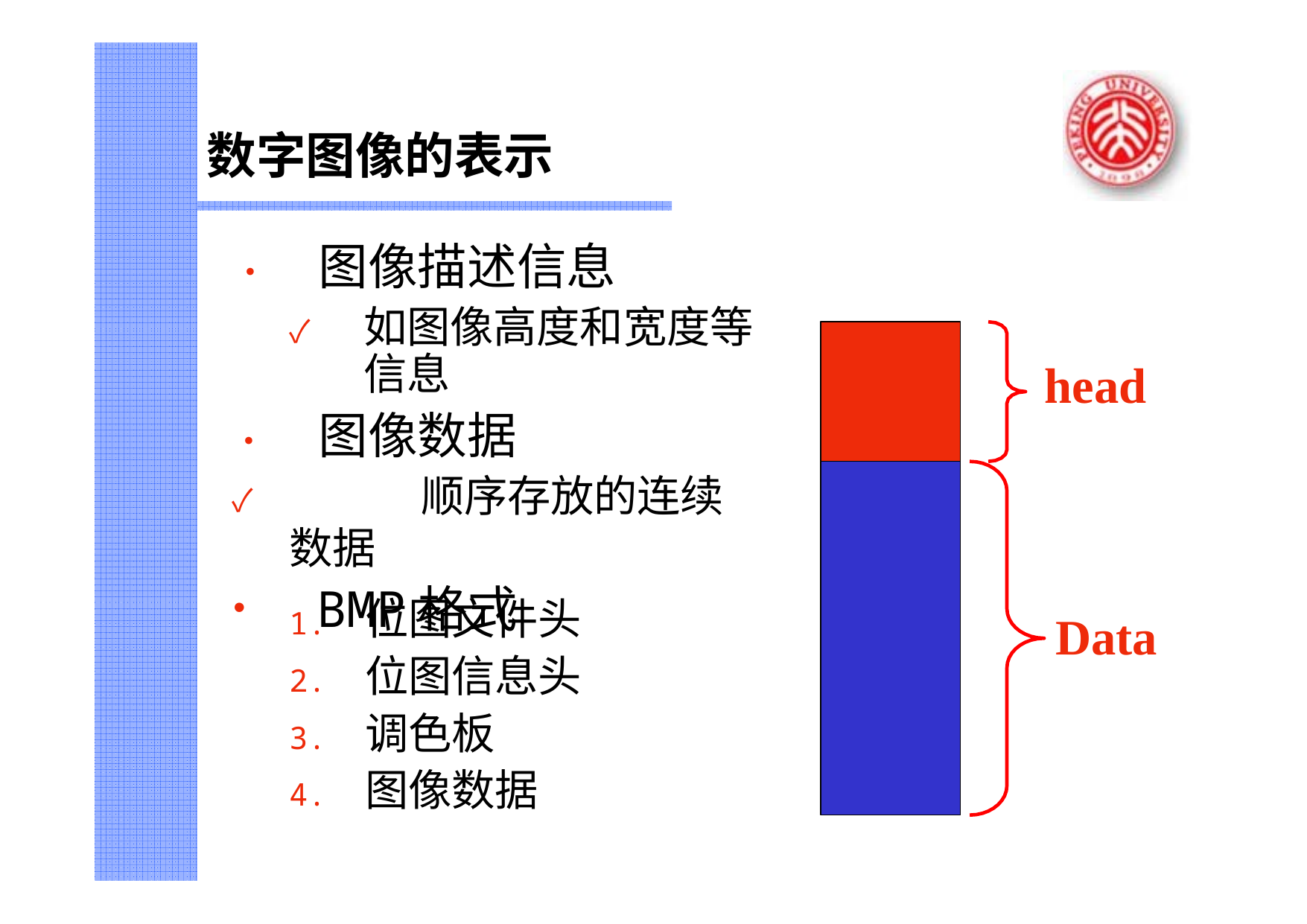

# 数字图像的表示
•	图像描述信息
✓	如图像高度和宽度等 信息
•	图像数据
✓	顺序存放的连续数据
BMP格式

head

1.	位图文件头
2.	位图信息头
3.	调色板
4.	图像数据
Data